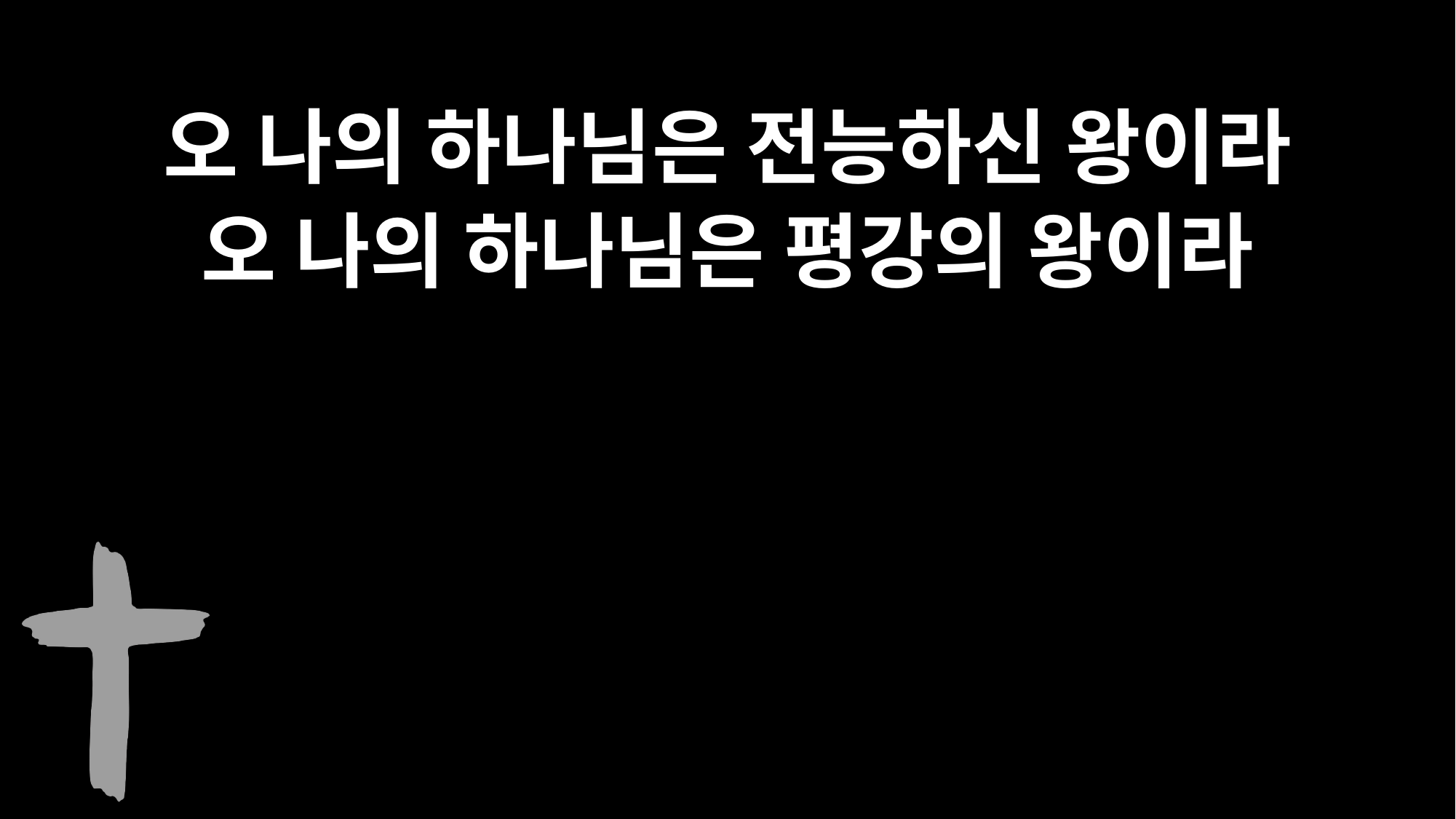

오 나의 하나님은 전능하신 왕이라
오 나의 하나님은 평강의 왕이라